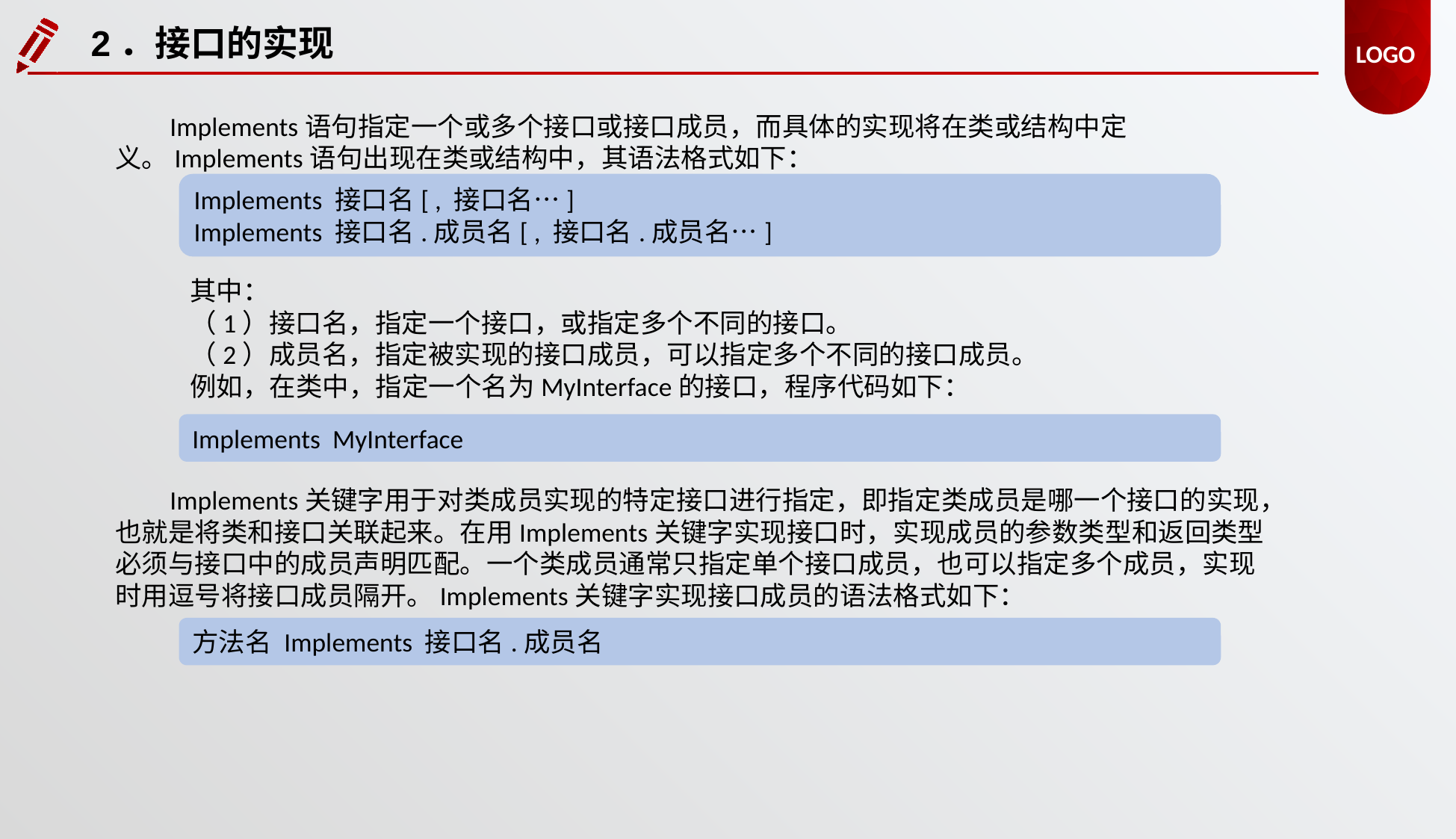

2．接口的实现
Implements语句指定一个或多个接口或接口成员，而具体的实现将在类或结构中定义。Implements语句出现在类或结构中，其语法格式如下：
Implements 接口名[ , 接口名…]
Implements 接口名.成员名[ , 接口名.成员名…]
其中：
（1）接口名，指定一个接口，或指定多个不同的接口。
（2）成员名，指定被实现的接口成员，可以指定多个不同的接口成员。
例如，在类中，指定一个名为MyInterface的接口，程序代码如下：
Implements  MyInterface
Implements关键字用于对类成员实现的特定接口进行指定，即指定类成员是哪一个接口的实现，也就是将类和接口关联起来。在用Implements关键字实现接口时，实现成员的参数类型和返回类型必须与接口中的成员声明匹配。一个类成员通常只指定单个接口成员，也可以指定多个成员，实现时用逗号将接口成员隔开。Implements关键字实现接口成员的语法格式如下：
方法名 Implements 接口名.成员名